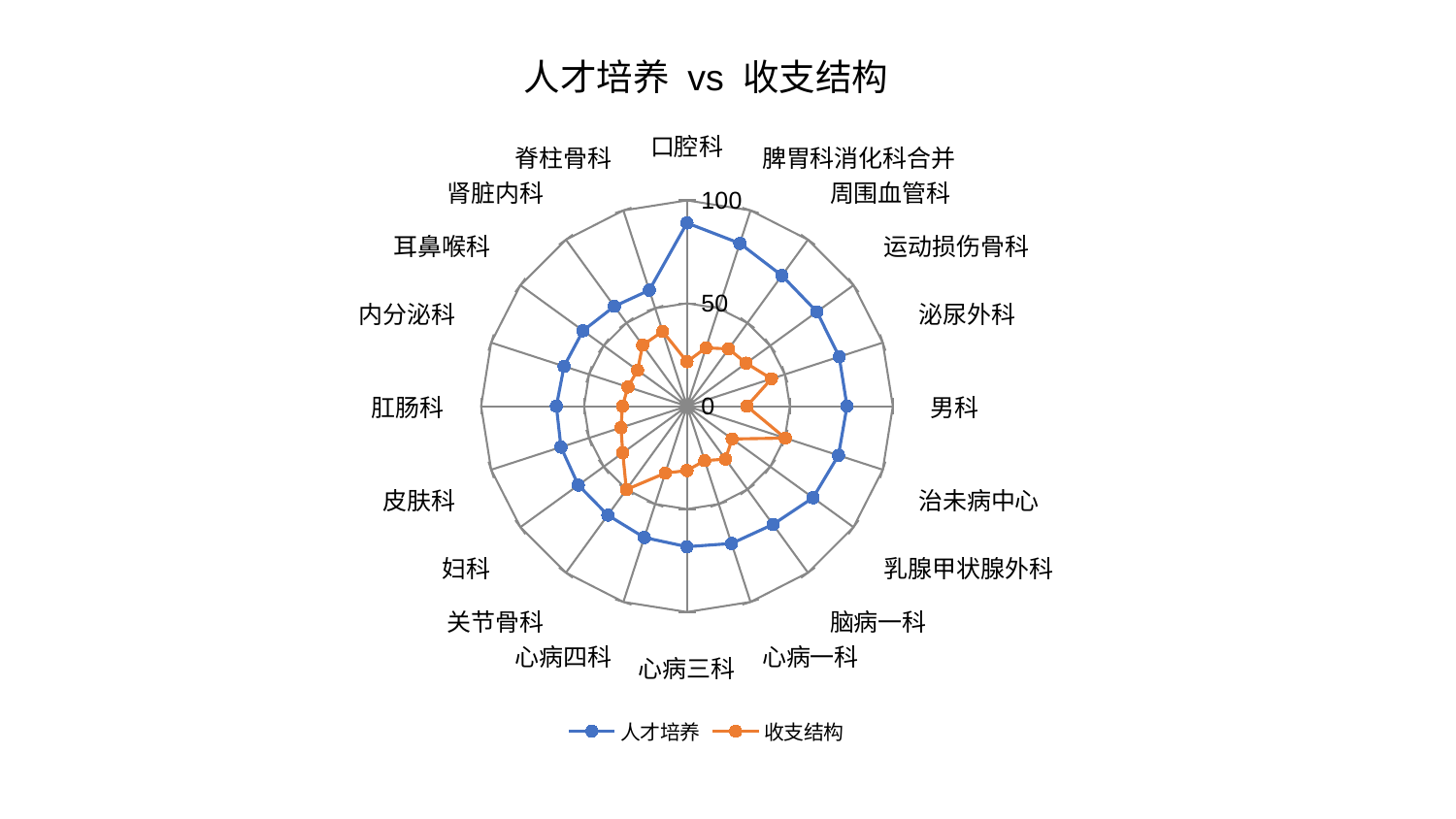

### Chart: 人才培养 vs 收支结构

| Category | 人才培养 | 收支结构 |
|---|---|---|
| 口腔科 | 89.00640988697346 | 21.62488058516885 |
| 脾胃科消化科合并 | 83.17424554710172 | 29.807272592437617 |
| 周围血管科 | 78.47062561825612 | 34.42581829594131 |
| 运动损伤骨科 | 78.04075117258827 | 35.574703979275824 |
| 泌尿外科 | 77.7644001772398 | 43.17385954096317 |
| 男科 | 77.7367003474695 | 29.075916266770605 |
| 治未病中心 | 77.36701510866858 | 50.194685779847056 |
| 乳腺甲状腺外科 | 75.69733965301866 | 27.130904746942903 |
| 脑病一科 | 71.04863046680352 | 31.82631345015304 |
| 心病一科 | 70.15384974633714 | 27.812550608218828 |
| 心病三科 | 68.28999505779929 | 31.27074034734509 |
| 心病四科 | 67.09576840859869 | 34.21869877210428 |
| 关节骨科 | 65.42758467891778 | 50.09272656986431 |
| 妇科 | 65.24217055670607 | 38.54295230049725 |
| 皮肤科 | 64.3484610533374 | 33.71225278836898 |
| 肛肠科 | 63.4426645817195 | 31.340599653037838 |
| 内分泌科 | 62.76454489134679 | 30.1528687424664 |
| 耳鼻喉科 | 62.39644026104687 | 29.693939787506576 |
| 肾脏内科 | 59.98420651306092 | 36.658090339310135 |
| 脊柱骨科 | 59.250672176989184 | 38.20355018248385 |
92